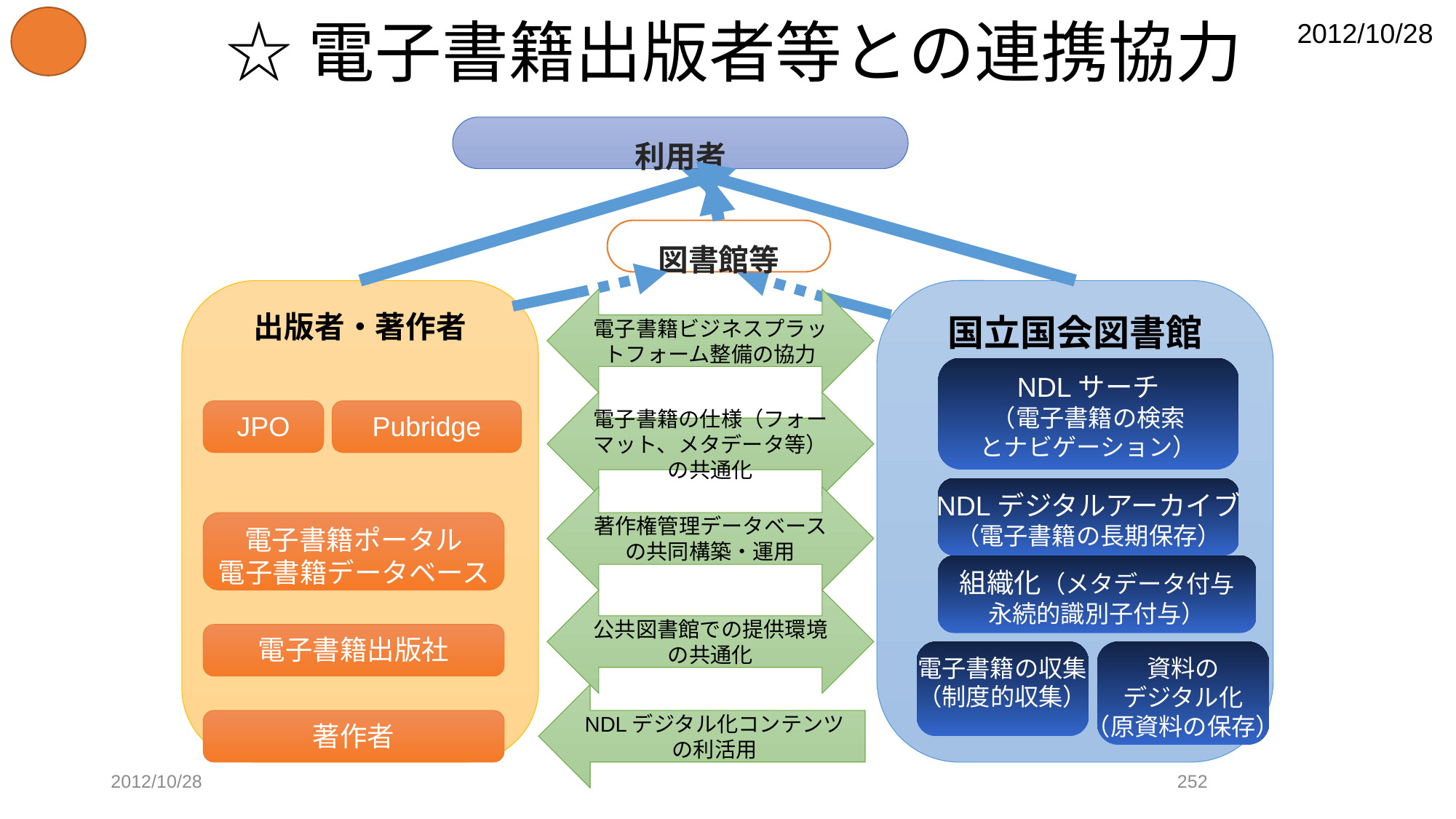

# ☆電子書籍出版者等との連携協力

2012/10/28
利用者
図書館等
出版者・著作者
国立国会図書館
電子書籍ビジネスプラットフォーム整備の協力
NDLサーチ
（電子書籍の検索
とナビゲーション）
電子書籍の仕様（フォーマット、メタデータ等）の共通化
JPO
Pubridge
NDLデジタルアーカイブ
（電子書籍の長期保存）
著作権管理データベースの共同構築・運用
電子書籍ポータル
電子書籍データベース
組織化（メタデータ付与
永続的識別子付与）
公共図書館での提供環境の共通化
電子書籍出版社
電子書籍の収集
（制度的収集）
資料の
デジタル化
（原資料の保存）
NDLデジタル化コンテンツの利活用
著作者
2012/10/28
252